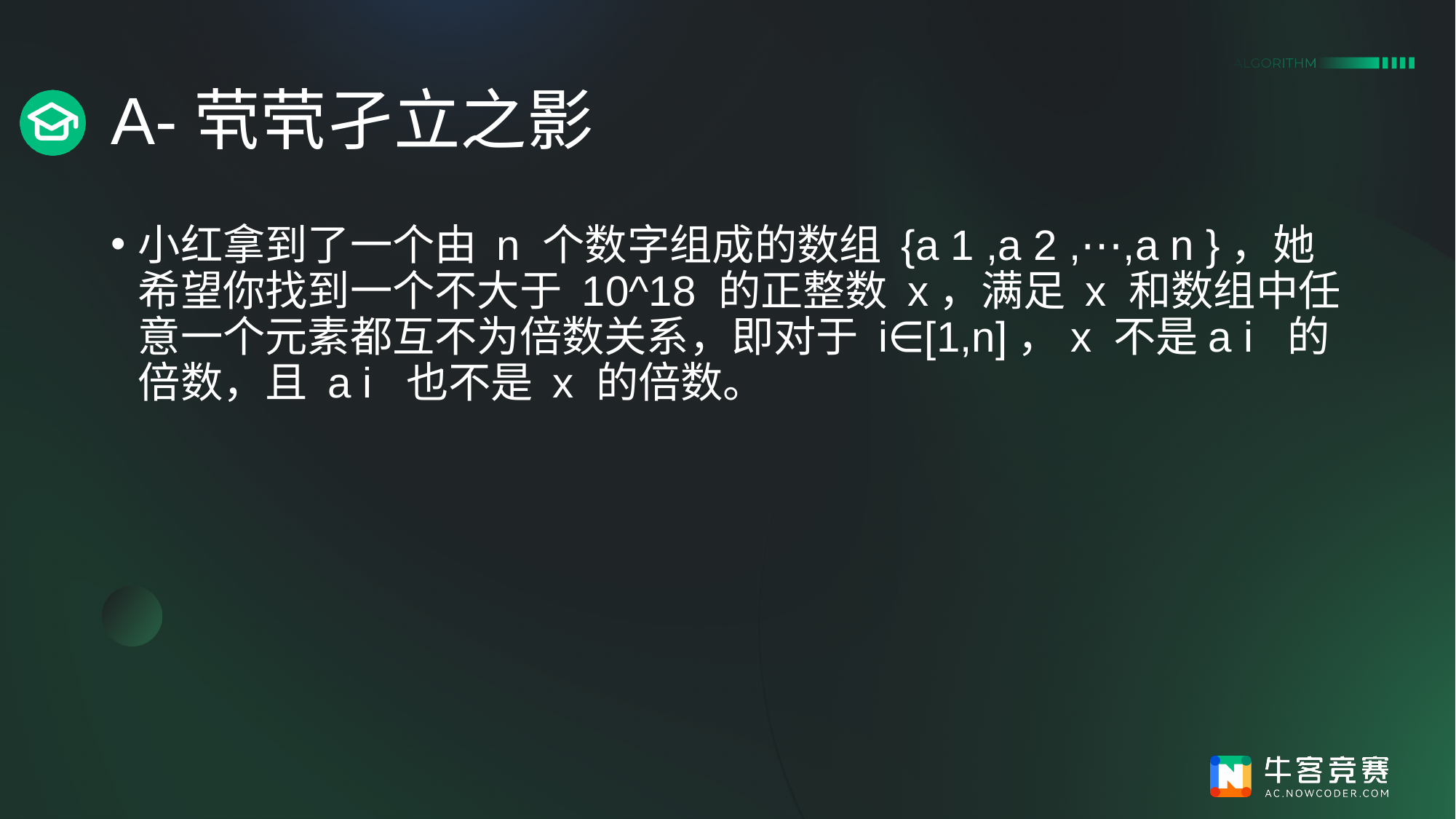

# A-茕茕孑立之影
小红拿到了一个由 n 个数字组成的数组 {a 1​ ,a 2​ ,⋯,a n​ }，她希望你找到一个不大于 10^18 的正整数 x，满足 x 和数组中任意一个元素都互不为倍数关系，即对于 i∈[1,n]，x 不是a i​  的倍数，且 a i​  也不是 x 的倍数。